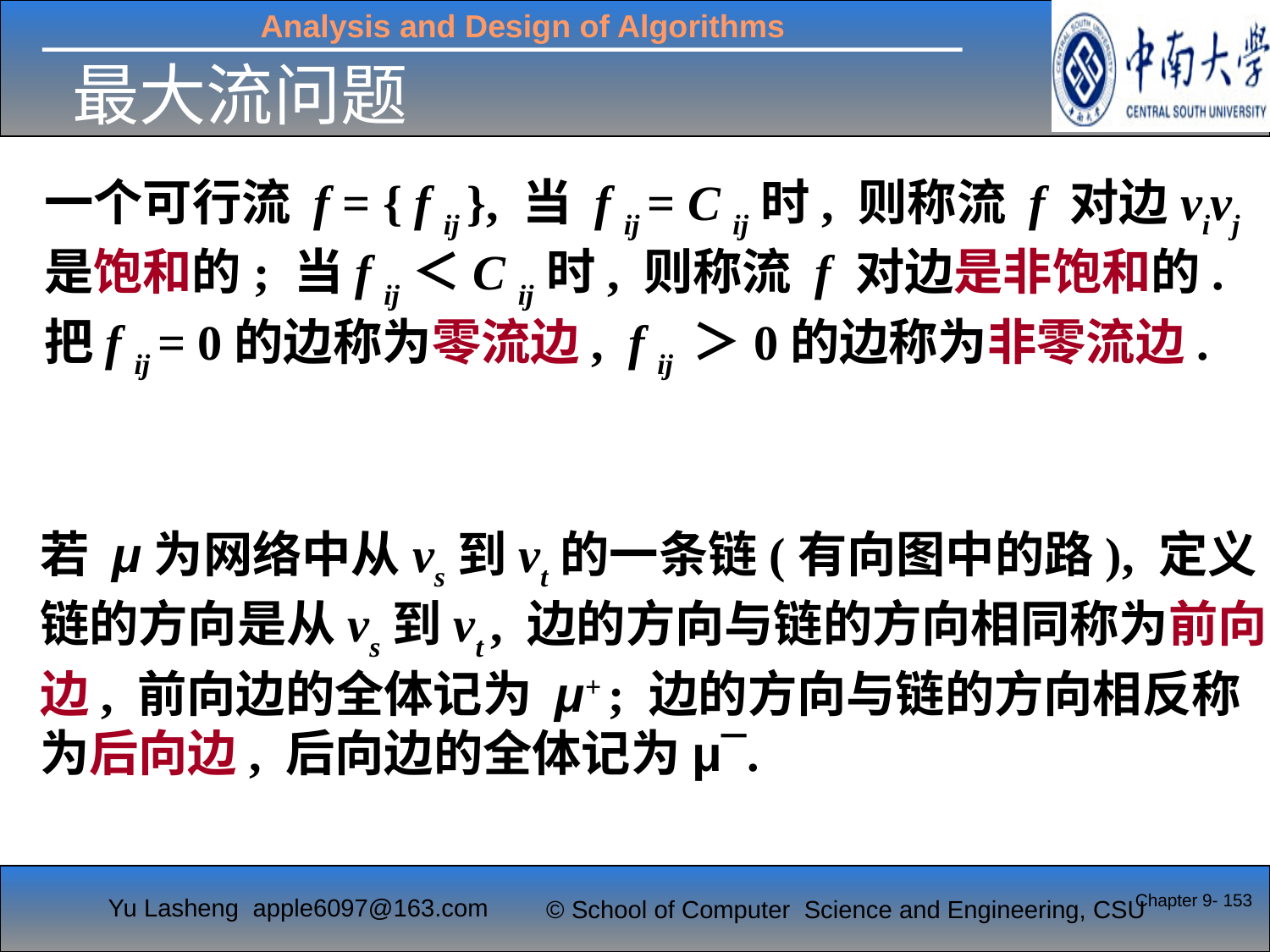

最大流问题
一个可行流 f = { f ij }, 当 f ij = C ij时, 则称流 f 对边vivj是饱和的; 当f ij＜C ij时, 则称流 f 对边是非饱和的. 把f ij = 0的边称为零流边,  f ij ＞0的边称为非零流边.
若 μ为网络中从vs到vt的一条链(有向图中的路), 定义链的方向是从vs到vt , 边的方向与链的方向相同称为前向边, 前向边的全体记为 μ+ ; 边的方向与链的方向相反称为后向边, 后向边的全体记为μ¯.
Chapter 9- 153